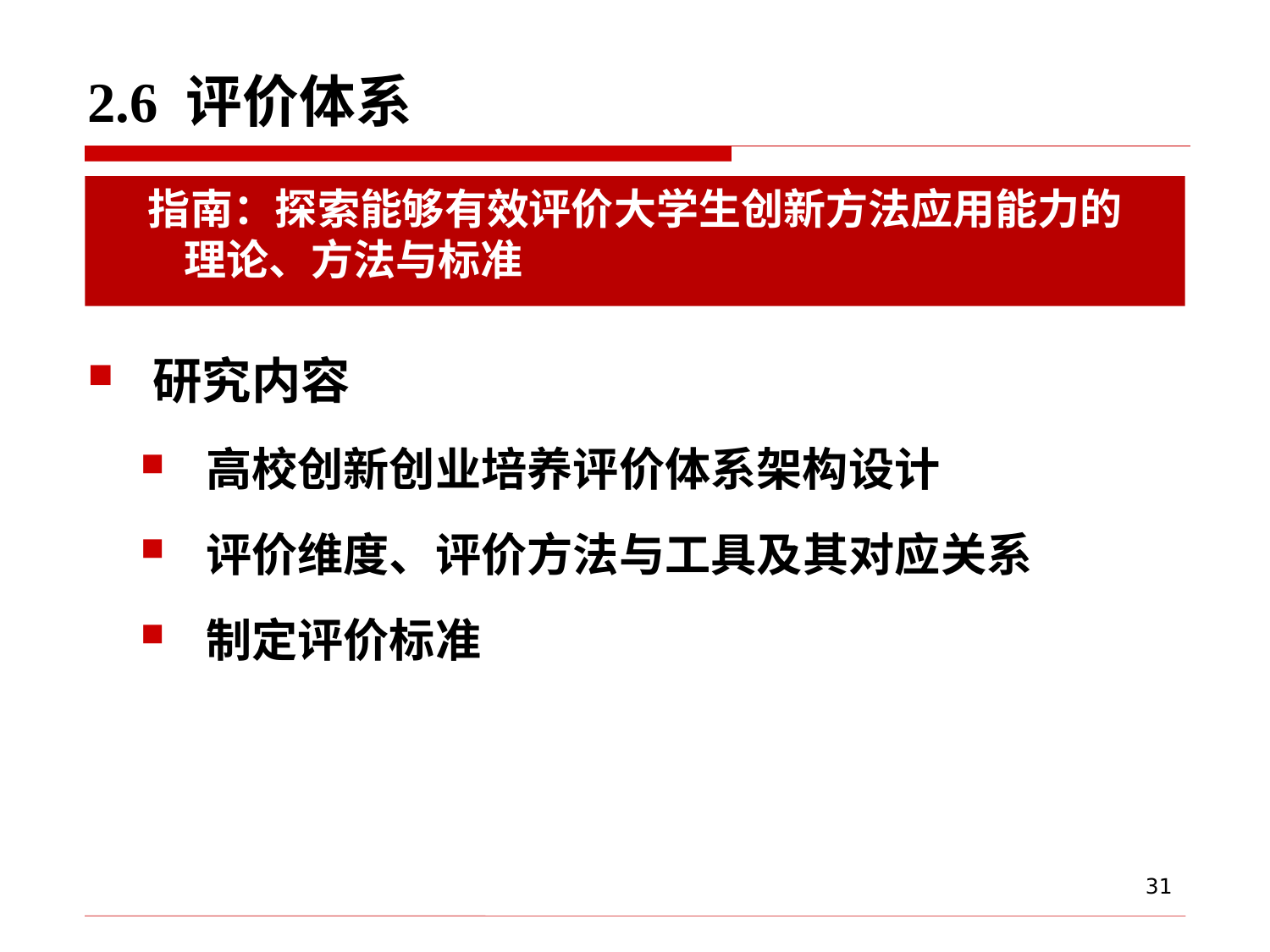

# 2.6 评价体系
指南：探索能够有效评价大学生创新方法应用能力的
        理论、方法与标准
研究内容
高校创新创业培养评价体系架构设计
评价维度、评价方法与工具及其对应关系
制定评价标准
31